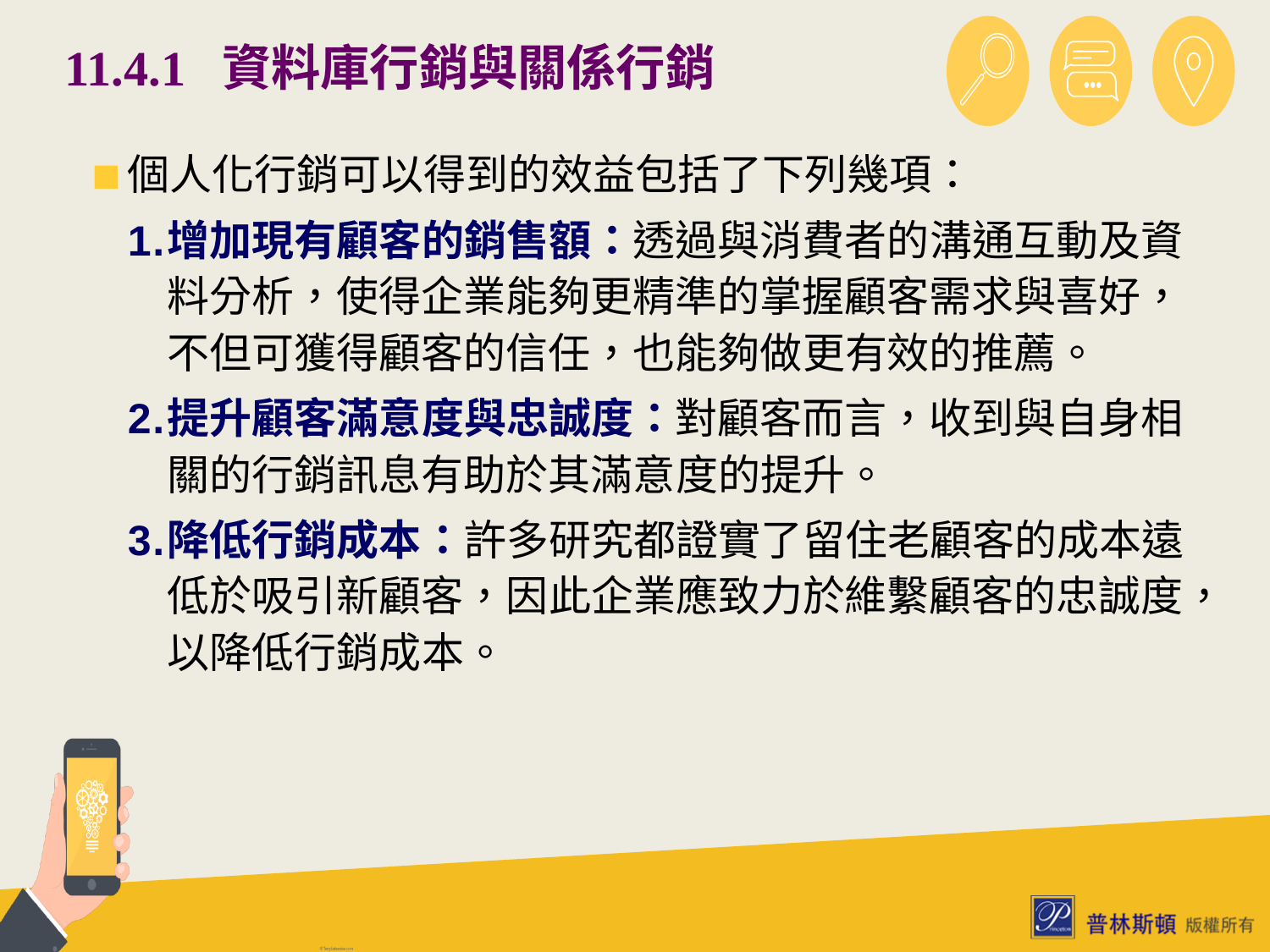

# 11.4.1  資料庫行銷與關係行銷
個人化行銷可以得到的效益包括了下列幾項：
增加現有顧客的銷售額：透過與消費者的溝通互動及資料分析，使得企業能夠更精準的掌握顧客需求與喜好，不但可獲得顧客的信任，也能夠做更有效的推薦。
提升顧客滿意度與忠誠度：對顧客而言，收到與自身相關的行銷訊息有助於其滿意度的提升。
降低行銷成本：許多研究都證實了留住老顧客的成本遠低於吸引新顧客，因此企業應致力於維繫顧客的忠誠度，以降低行銷成本。